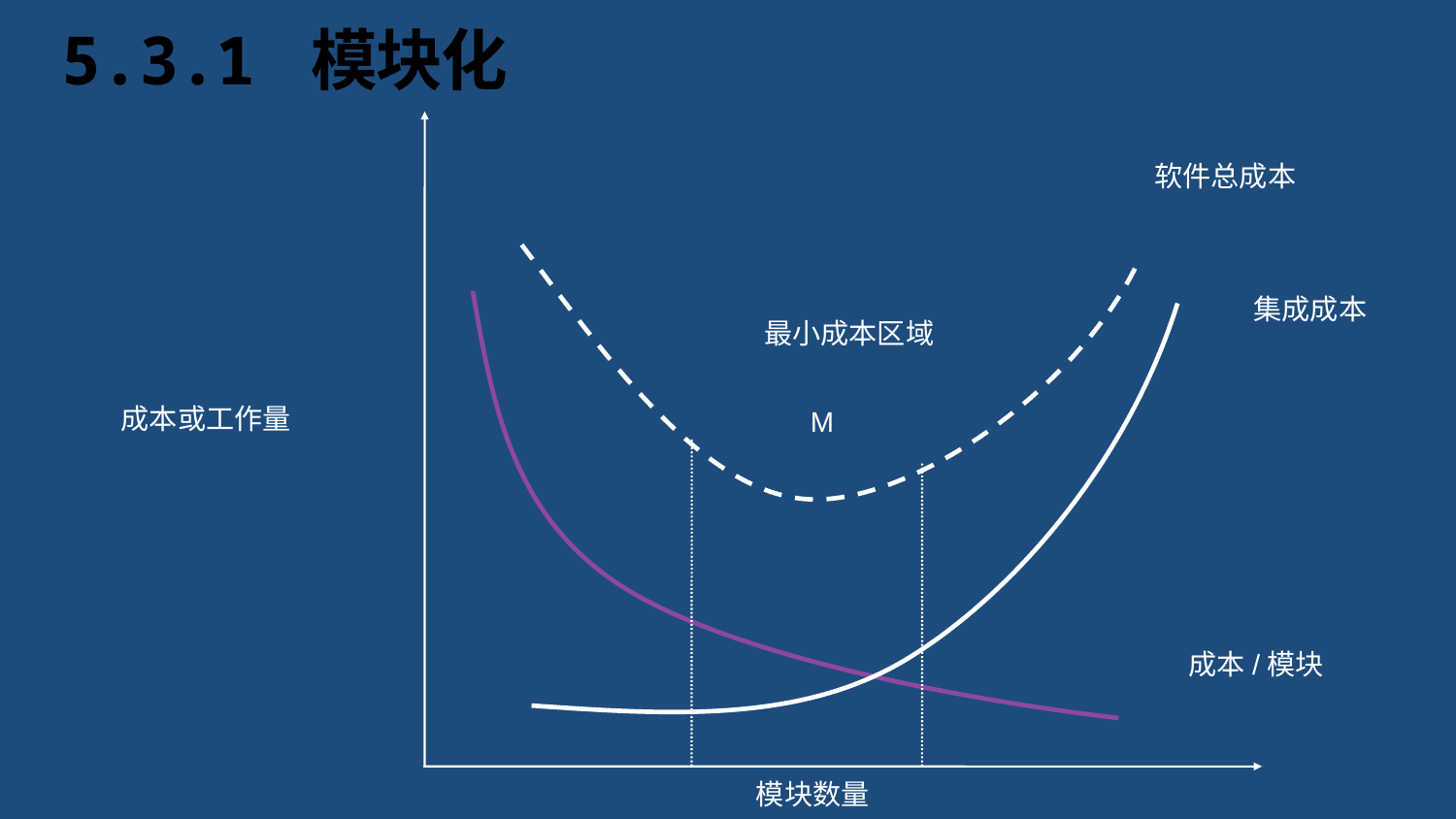

# 5.3.1 模块化

软件总成本

集成成本

最小成本区域
成本或工作量
M

成本/模块

模块数量